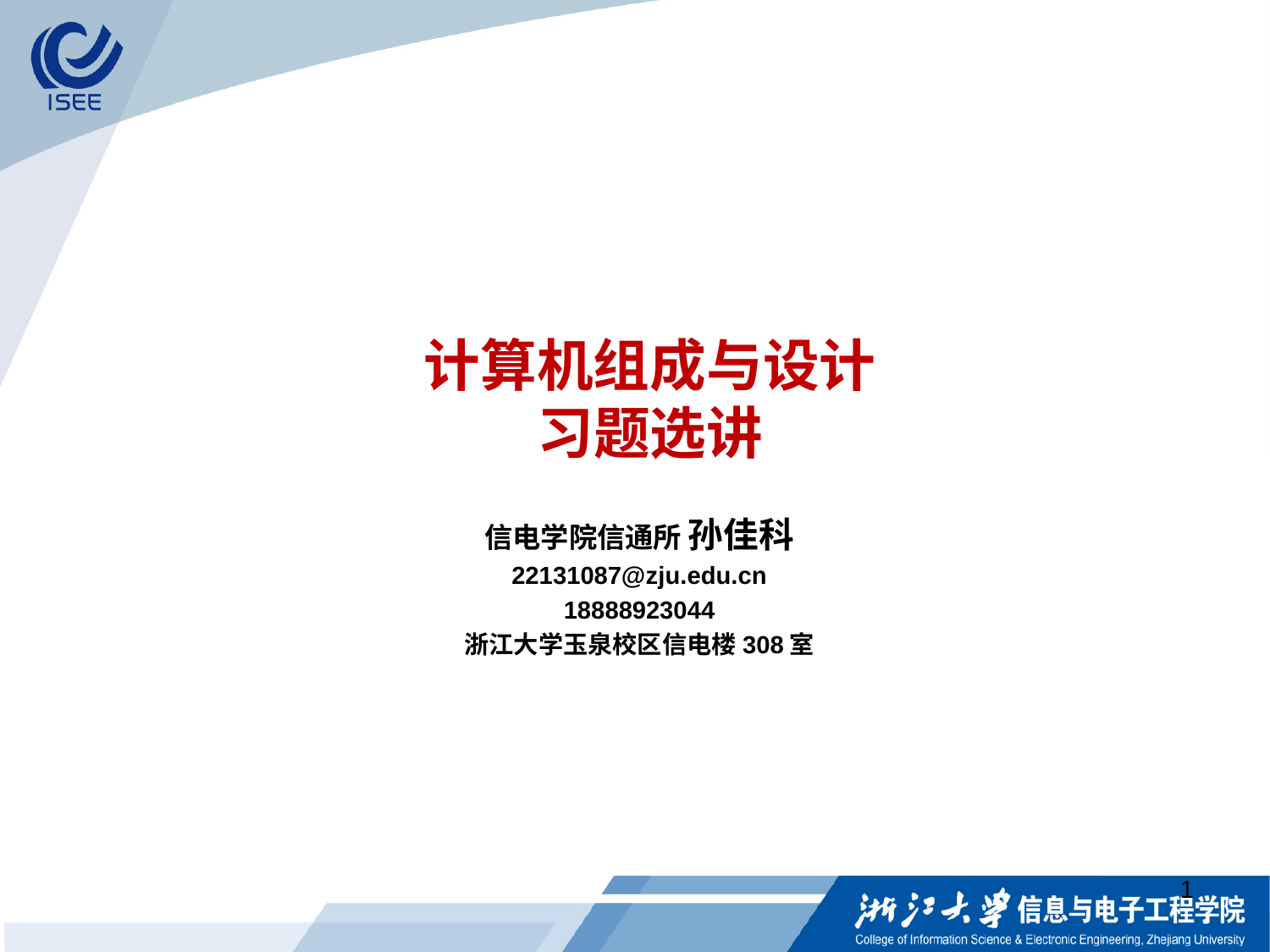

# 计算机组成与设计 习题选讲
信电学院信通所 孙佳科
22131087@zju.edu.cn
18888923044
浙江大学玉泉校区信电楼308室
1